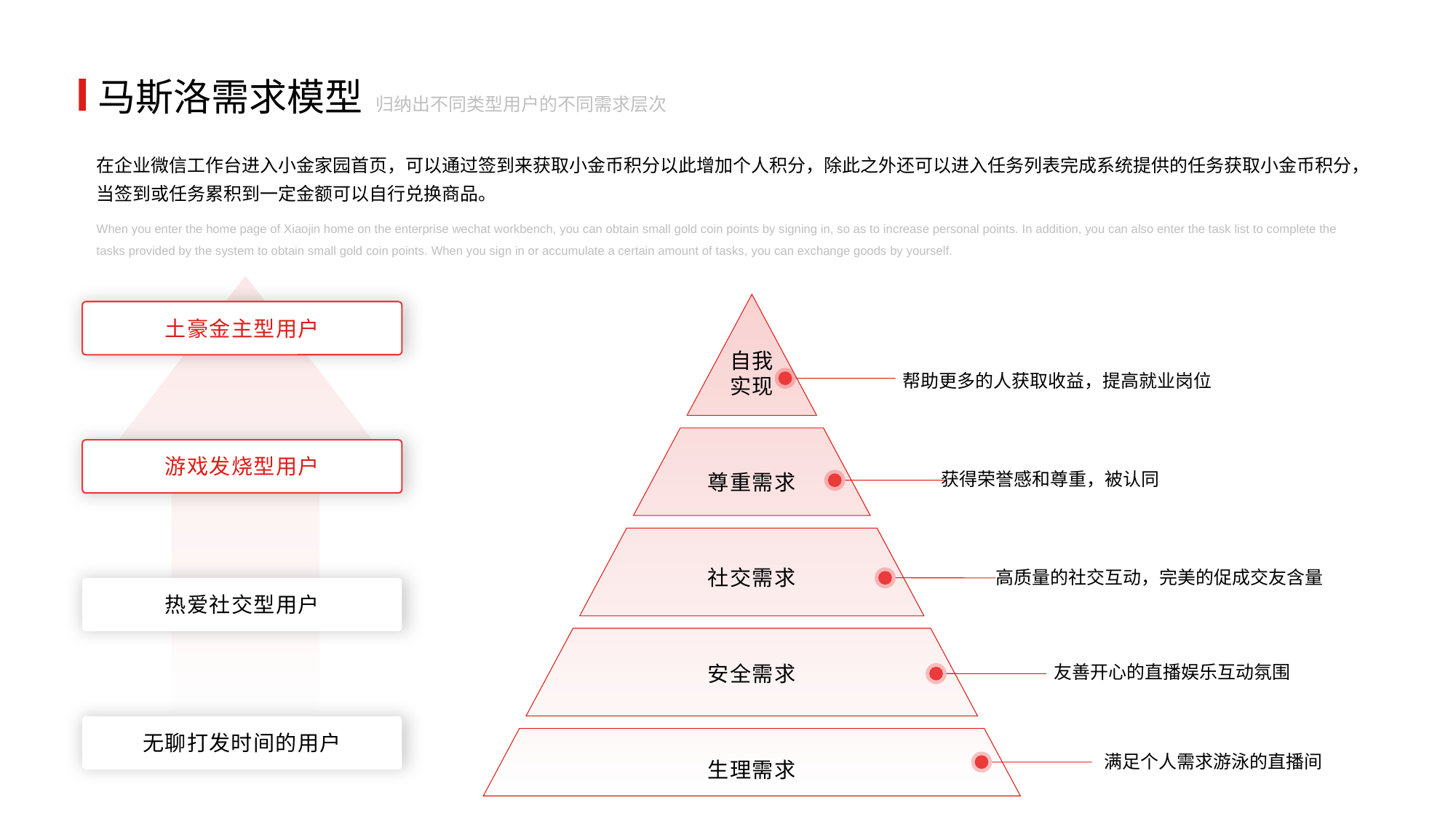

马斯洛需求模型

归纳出不同类型用户的不同需求层次
在企业微信工作台进入小金家园首页，可以通过签到来获取小金币积分以此增加个人积分，除此之外还可以进入任务列表完成系统提供的任务获取小金币积分，当签到或任务累积到一定金额可以自行兑换商品。
When you enter the home page of Xiaojin home on the enterprise wechat workbench, you can obtain small gold coin points by signing in, so as to increase personal points. In addition, you can also enter the task list to complete the tasks provided by the system to obtain small gold coin points. When you sign in or accumulate a certain amount of tasks, you can exchange goods by yourself.

土豪金主型用户
自我
实现
帮助更多的人获取收益，提高就业岗位

游戏发烧型用户
获得荣誉感和尊重，被认同
尊重需求

社交需求
高质量的社交互动，完美的促成交友含量

热爱社交型用户
安全需求
友善开心的直播娱乐互动氛围

无聊打发时间的用户
满足个人需求游泳的直播间
生理需求